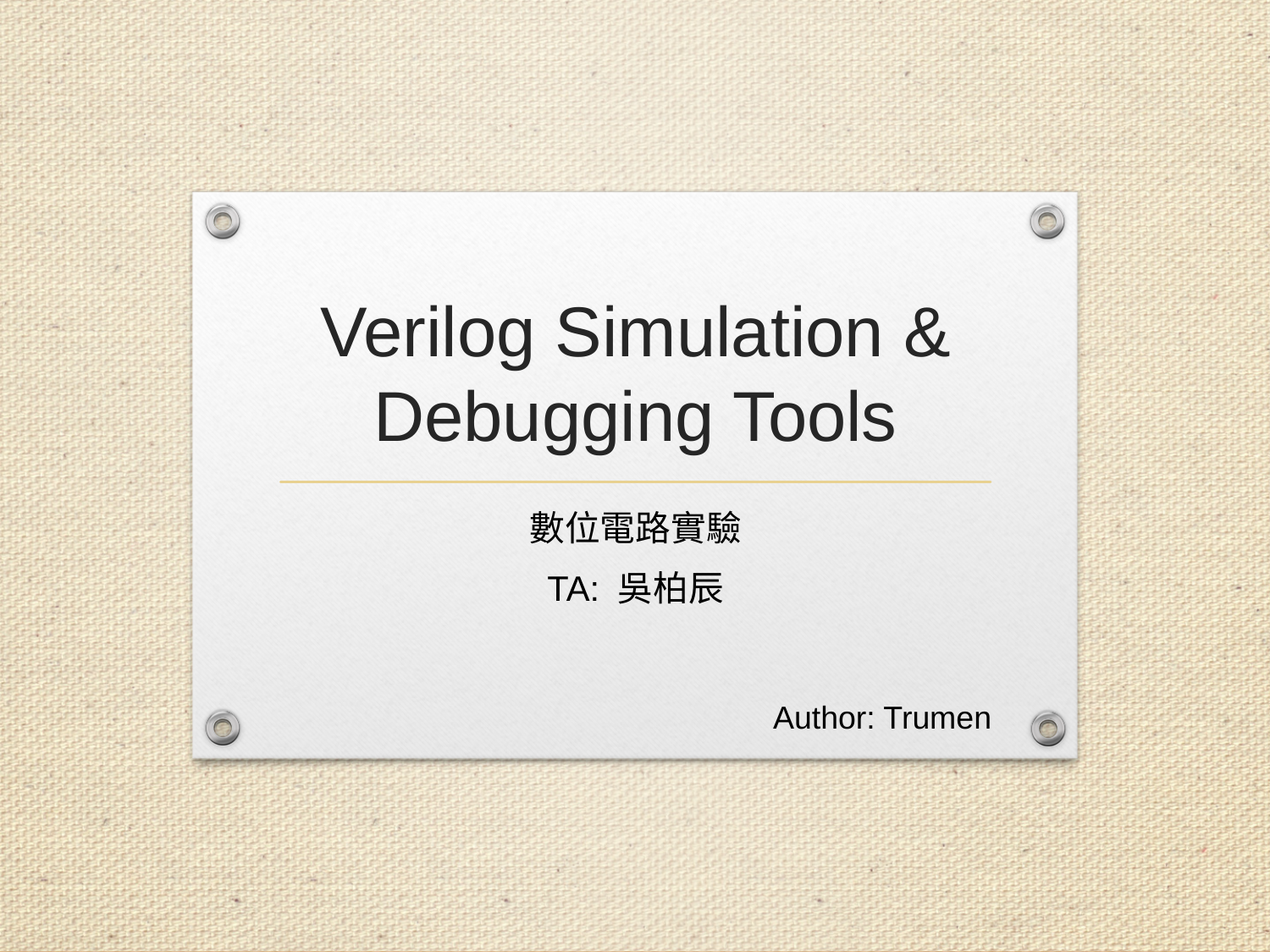

# Verilog Simulation & Debugging Tools
數位電路實驗
TA: 吳柏辰
Author: Trumen